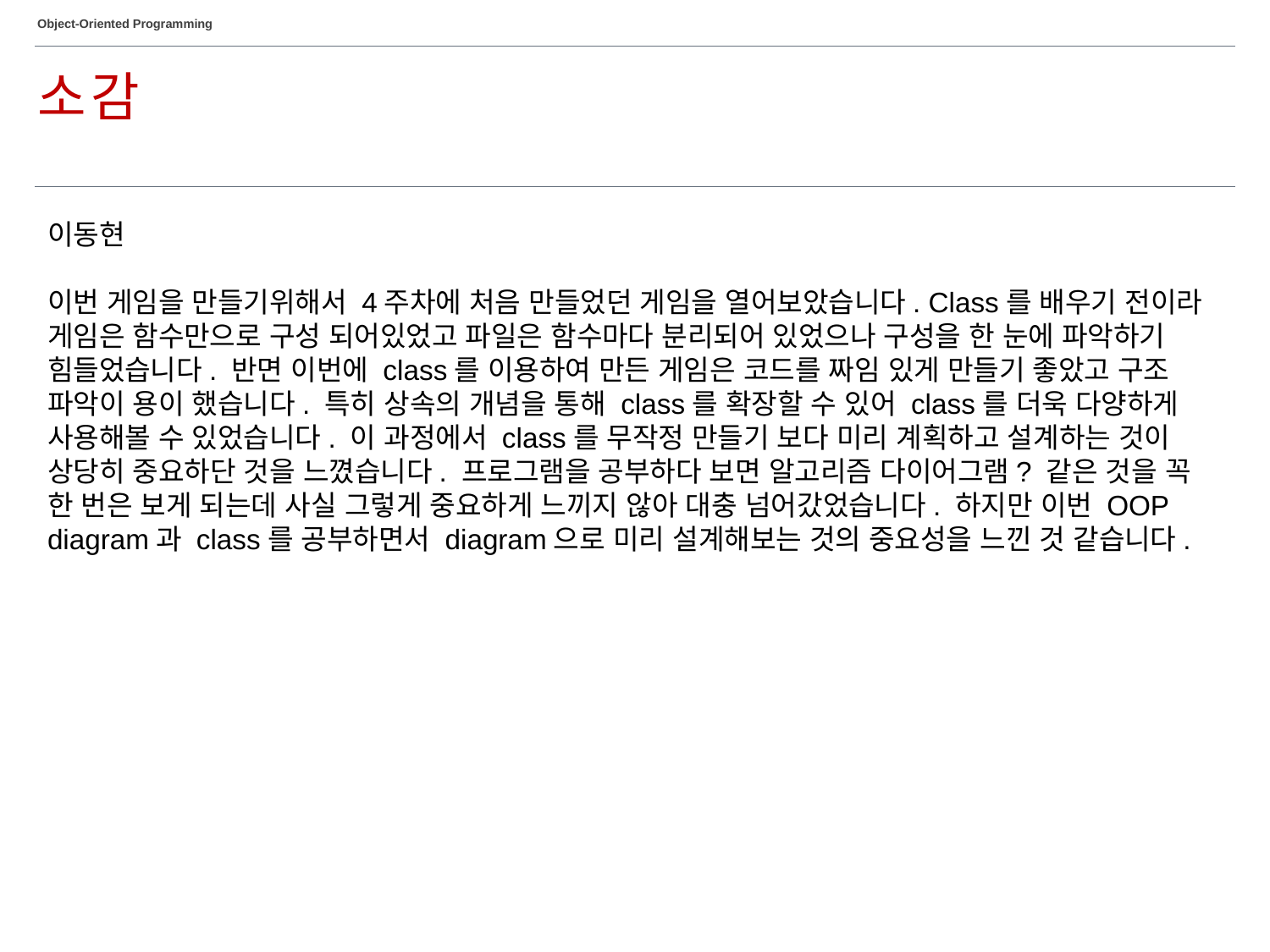

Object-Oriented Programming
소감
이동현
이번 게임을 만들기위해서 4주차에 처음 만들었던 게임을 열어보았습니다. Class를 배우기 전이라 게임은 함수만으로 구성 되어있었고 파일은 함수마다 분리되어 있었으나 구성을 한 눈에 파악하기 힘들었습니다. 반면 이번에 class를 이용하여 만든 게임은 코드를 짜임 있게 만들기 좋았고 구조 파악이 용이 했습니다. 특히 상속의 개념을 통해 class를 확장할 수 있어 class를 더욱 다양하게 사용해볼 수 있었습니다. 이 과정에서 class를 무작정 만들기 보다 미리 계획하고 설계하는 것이 상당히 중요하단 것을 느꼈습니다. 프로그램을 공부하다 보면 알고리즘 다이어그램? 같은 것을 꼭 한 번은 보게 되는데 사실 그렇게 중요하게 느끼지 않아 대충 넘어갔었습니다. 하지만 이번 OOP diagram과 class를 공부하면서 diagram으로 미리 설계해보는 것의 중요성을 느낀 것 같습니다.